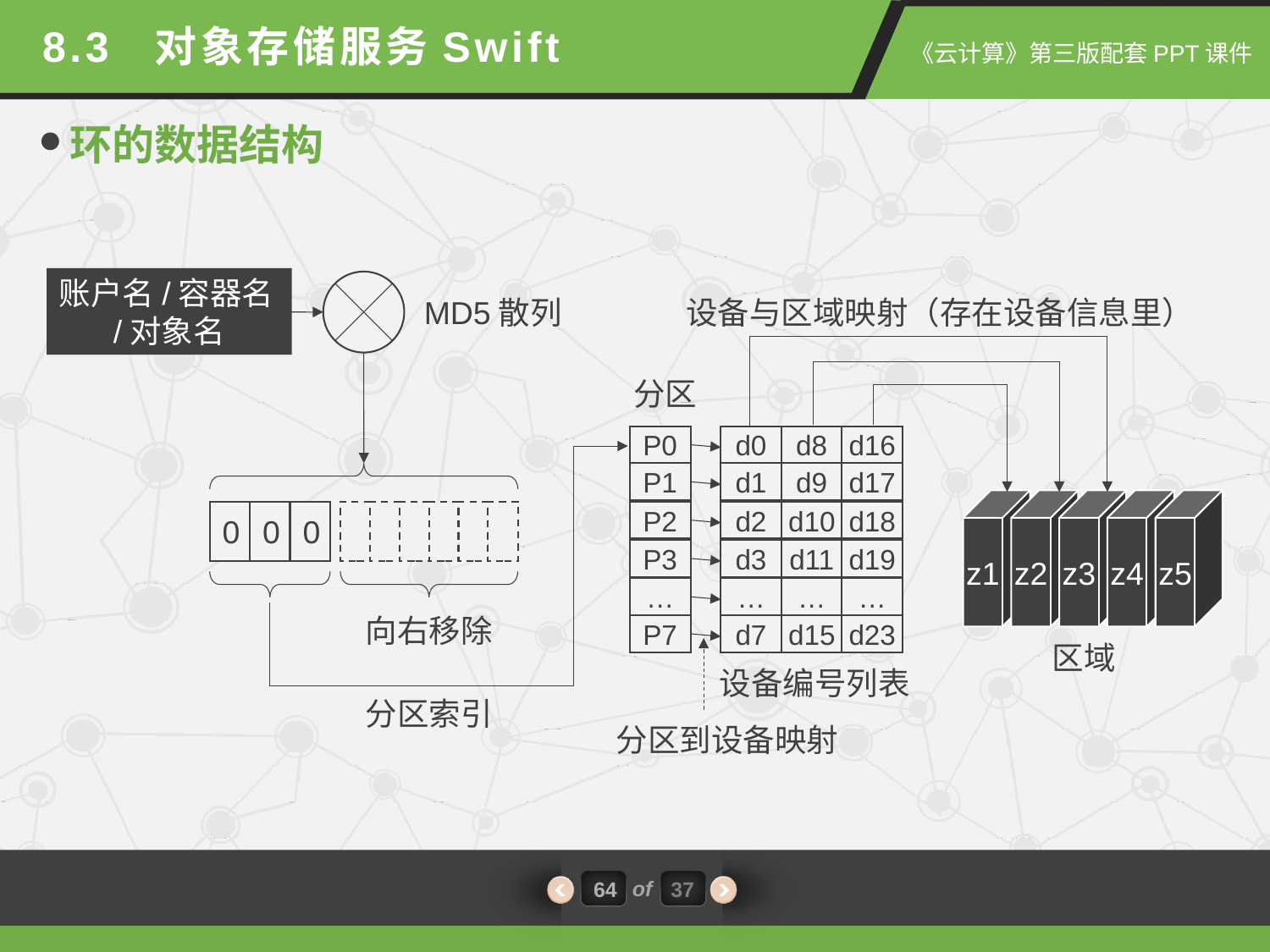

8.3  对象存储服务Swift
环的数据结构

账户名/容器名/对象名

MD5散列
设备与区域映射（存在设备信息里）

分区

P0
d0
d8
d16

P1
d1
d9
d17
z1
z2
z3
z4
z5

0
0
0

P2
d2
d10
d18

P3
d3
d11
d19
…
…
…
…
向右移除
P7
d7
d15
d23
区域
设备编号列表
分区索引
分区到设备映射
64